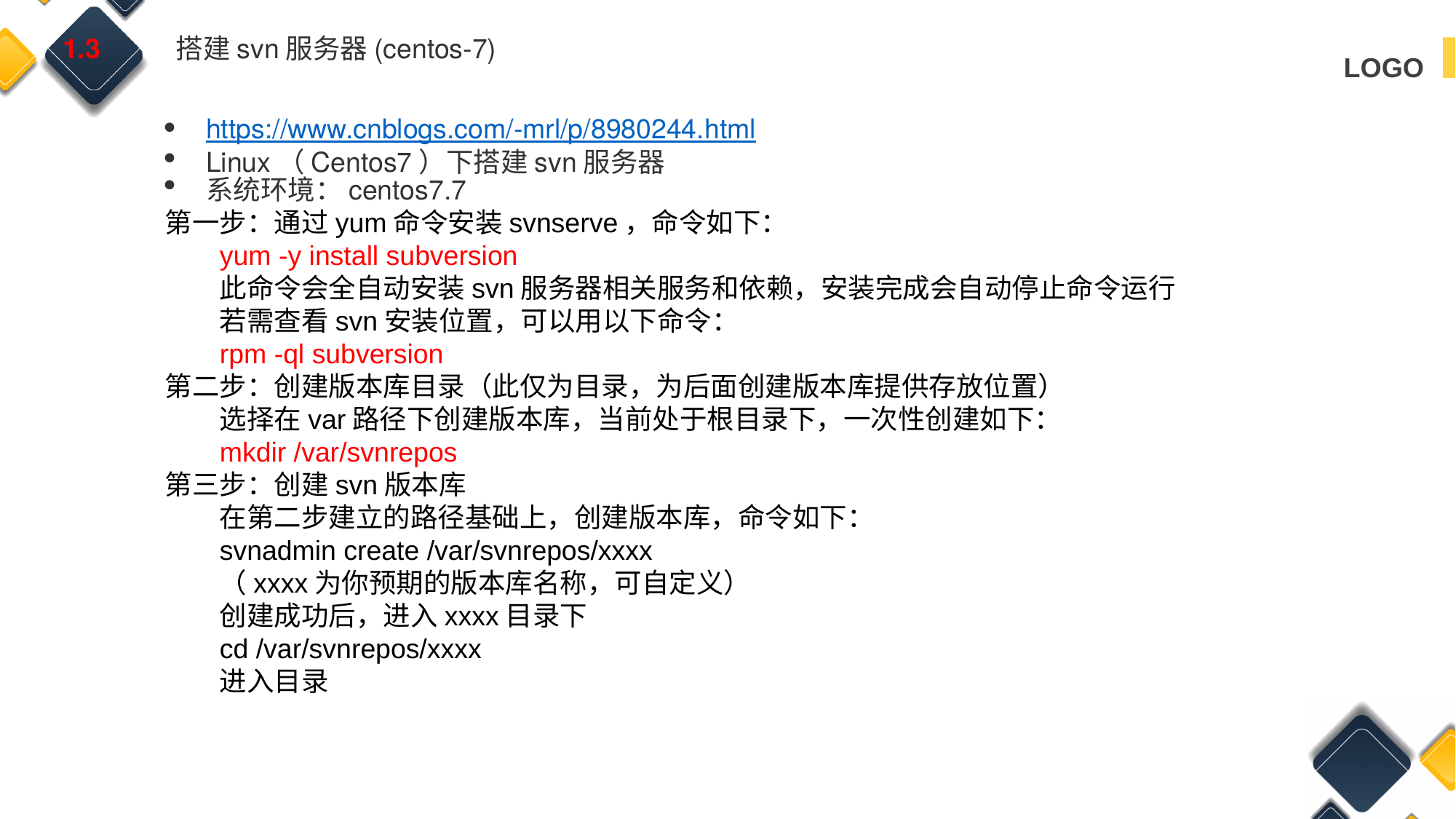

1.3         搭建svn服务器(centos-7)
https://www.cnblogs.com/-mrl/p/8980244.html
Linux（Centos7）下搭建svn服务器
系统环境：centos7.7
第一步：通过yum命令安装svnserve，命令如下：
yum -y install subversion
此命令会全自动安装svn服务器相关服务和依赖，安装完成会自动停止命令运行
若需查看svn安装位置，可以用以下命令：
rpm -ql subversion
第二步：创建版本库目录（此仅为目录，为后面创建版本库提供存放位置）
选择在var路径下创建版本库，当前处于根目录下，一次性创建如下：
mkdir /var/svnrepos
第三步：创建svn版本库
在第二步建立的路径基础上，创建版本库，命令如下：
svnadmin create /var/svnrepos/xxxx
（xxxx为你预期的版本库名称，可自定义）
创建成功后，进入xxxx目录下
cd /var/svnrepos/xxxx
进入目录